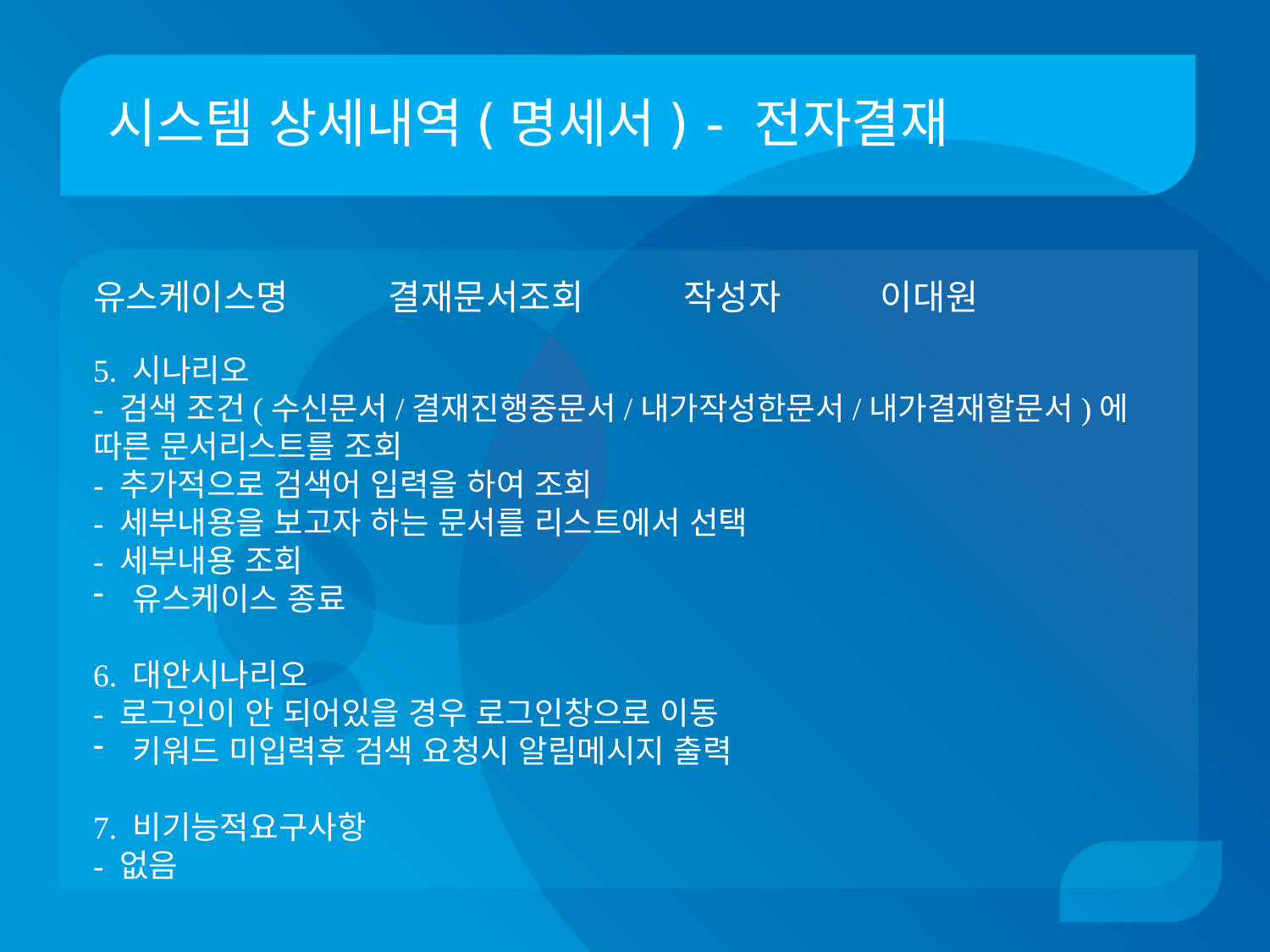

# 시스템 상세내역(명세서) - 전자결재
유스케이스명          결재문서조회          작성자          이대원
5. 시나리오
- 검색 조건(수신문서/결재진행중문서/내가작성한문서/내가결재할문서)에 따른 문서리스트를 조회
- 추가적으로 검색어 입력을 하여 조회
- 세부내용을 보고자 하는 문서를 리스트에서 선택
- 세부내용 조회
유스케이스 종료

6. 대안시나리오
- 로그인이 안 되어있을 경우 로그인창으로 이동
키워드 미입력후 검색 요청시 알림메시지 출력

7. 비기능적요구사항
- 없음